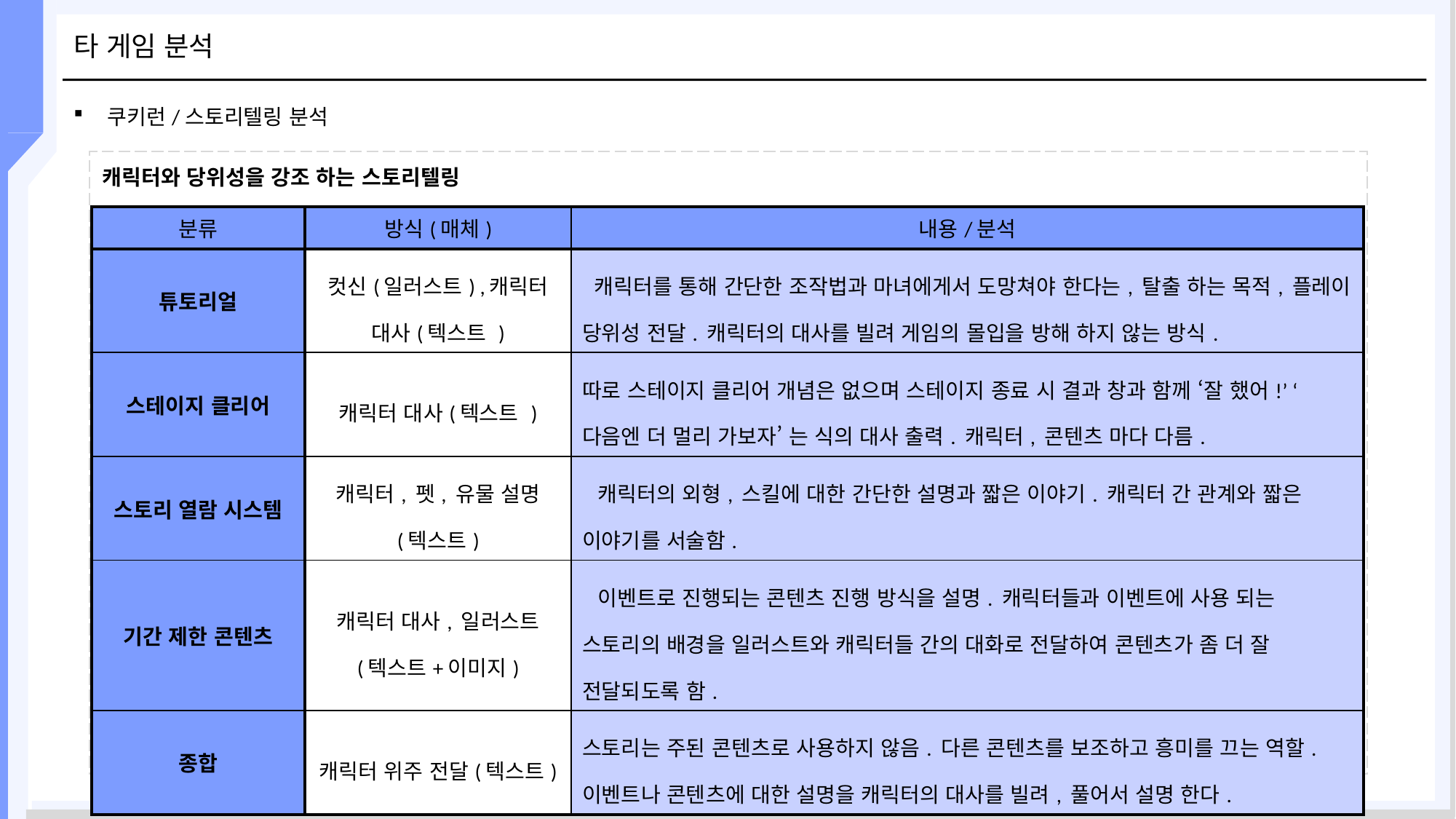

# 타 게임 분석
쿠키런/스토리텔링 분석
캐릭터와 당위성을 강조 하는 스토리텔링
| 분류 | 방식(매체) | 내용/분석 |
| --- | --- | --- |
| 튜토리얼 | 컷신(일러스트) ,캐릭터 대사(텍스트 ) | 캐릭터를 통해 간단한 조작법과 마녀에게서 도망쳐야 한다는, 탈출 하는 목적, 플레이 당위성 전달. 캐릭터의 대사를 빌려 게임의 몰입을 방해 하지 않는 방식. |
| 스테이지 클리어 | 캐릭터 대사(텍스트 ) | 따로 스테이지 클리어 개념은 없으며 스테이지 종료 시 결과 창과 함께 ‘잘 했어!’ ‘다음엔 더 멀리 가보자’ 는 식의 대사 출력. 캐릭터, 콘텐츠 마다 다름. |
| 스토리 열람 시스템 | 캐릭터, 펫, 유물 설명 (텍스트) | 캐릭터의 외형, 스킬에 대한 간단한 설명과 짧은 이야기. 캐릭터 간 관계와 짧은 이야기를 서술함. |
| 기간 제한 콘텐츠 | 캐릭터 대사, 일러스트 (텍스트+이미지) | 이벤트로 진행되는 콘텐츠 진행 방식을 설명. 캐릭터들과 이벤트에 사용 되는 스토리의 배경을 일러스트와 캐릭터들 간의 대화로 전달하여 콘텐츠가 좀 더 잘 전달되도록 함. |
| 종합 | 캐릭터 위주 전달(텍스트) | 스토리는 주된 콘텐츠로 사용하지 않음. 다른 콘텐츠를 보조하고 흥미를 끄는 역할. 이벤트나 콘텐츠에 대한 설명을 캐릭터의 대사를 빌려, 풀어서 설명 한다. |
ㄴ